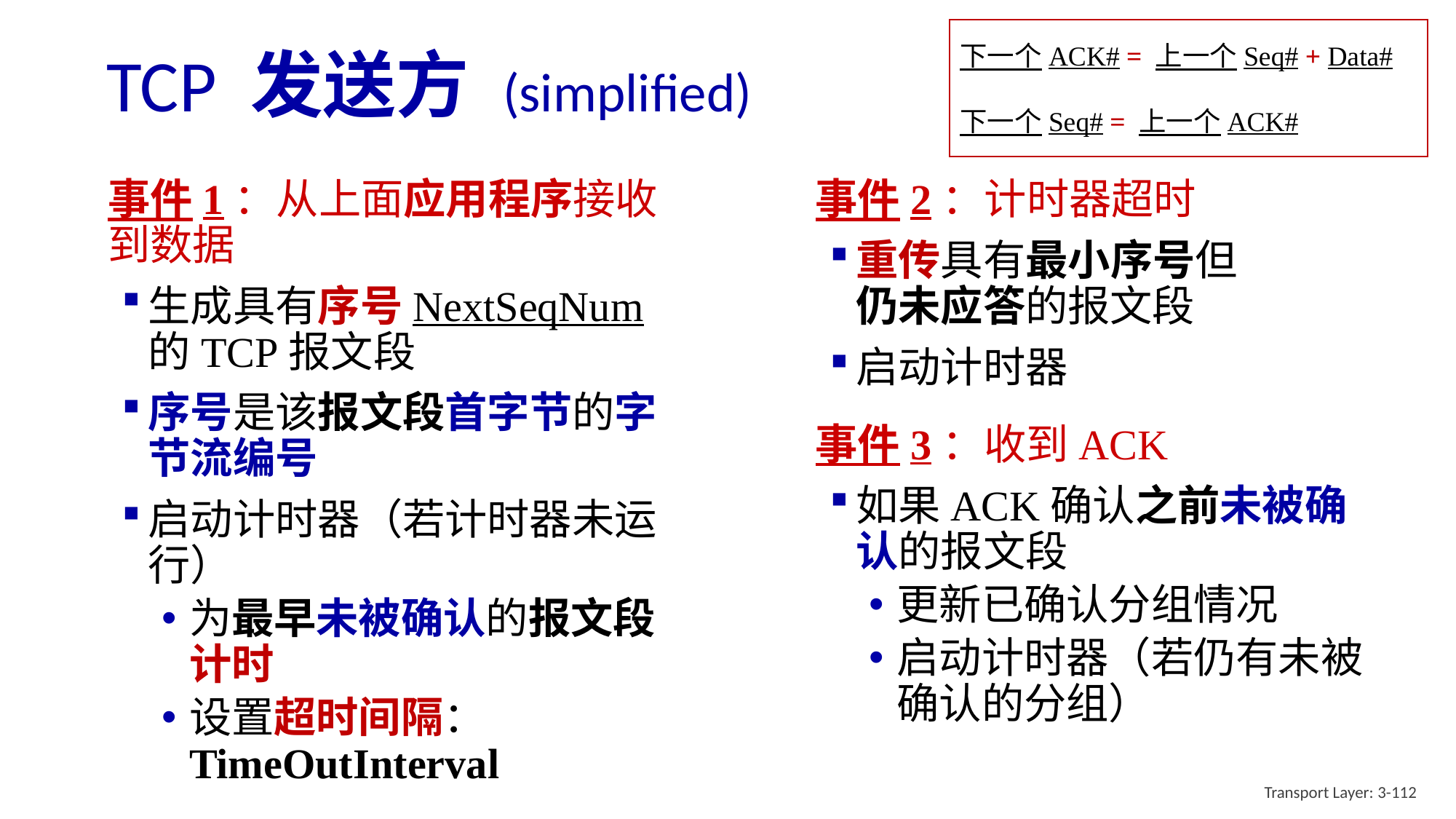

下一个ACK# = 上一个Seq# + Data#

下一个Seq# = 上一个ACK#

# TCP 发送方 (simplified)
事件1：从上面应用程序接收到数据
生成具有序号NextSeqNum的TCP报文段
序号是该报文段首字节的字节流编号
启动计时器（若计时器未运行）
为最早未被确认的报文段计时
设置超时间隔：TimeOutInterval
事件2：计时器超时
重传具有最小序号但仍未应答的报文段
启动计时器

事件3：收到ACK
如果ACK确认之前未被确认的报文段
更新已确认分组情况
启动计时器（若仍有未被确认的分组）
Transport Layer: 3-112